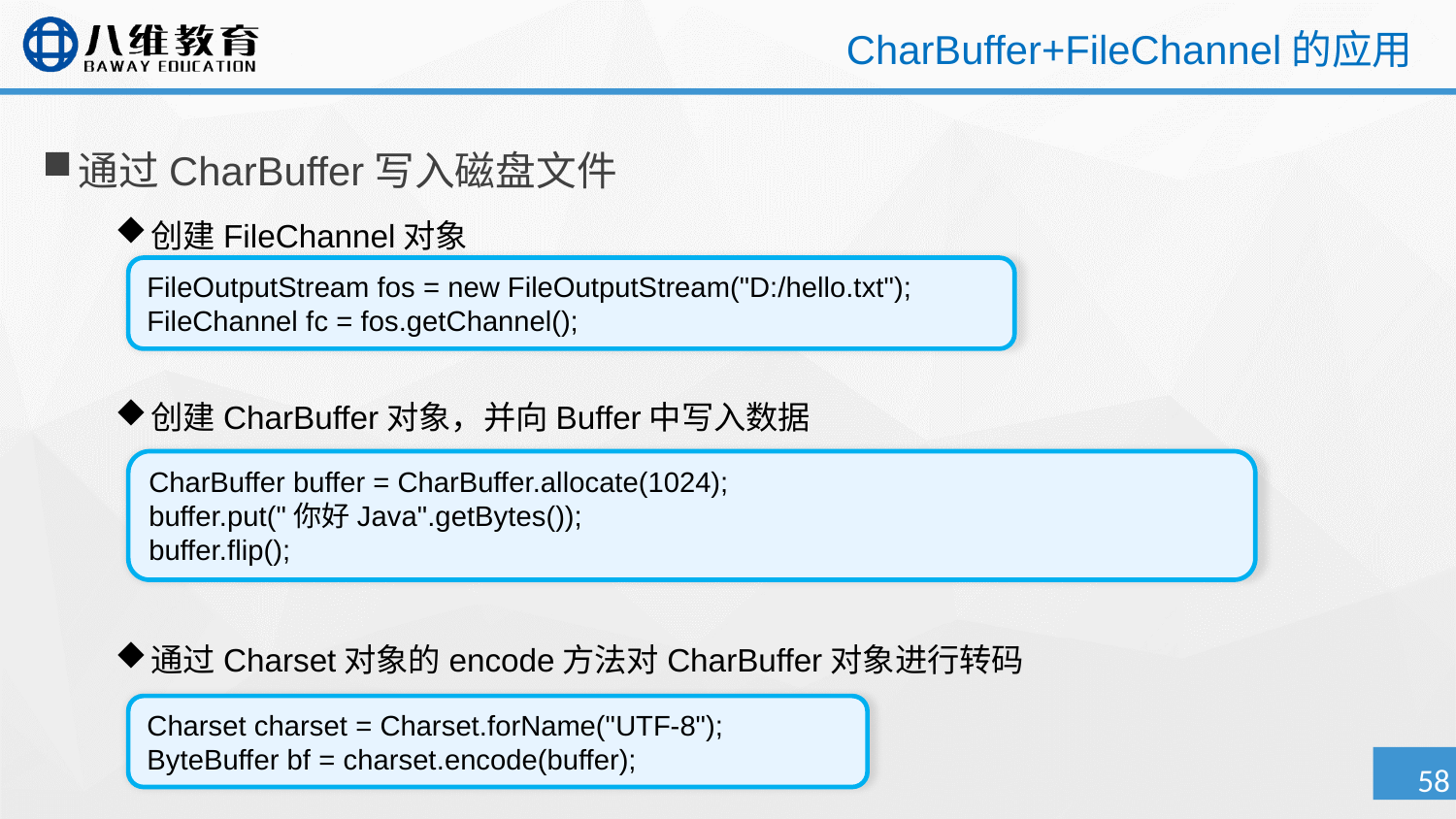

# CharBuffer+FileChannel的应用
通过CharBuffer写入磁盘文件
创建FileChannel对象

创建CharBuffer对象，并向Buffer中写入数据

通过Charset对象的encode方法对CharBuffer对象进行转码

FileOutputStream fos = new FileOutputStream("D:/hello.txt");
FileChannel fc = fos.getChannel();

CharBuffer buffer = CharBuffer.allocate(1024);
buffer.put("你好Java".getBytes());
buffer.flip();

Charset charset = Charset.forName("UTF-8");
ByteBuffer bf = charset.encode(buffer);